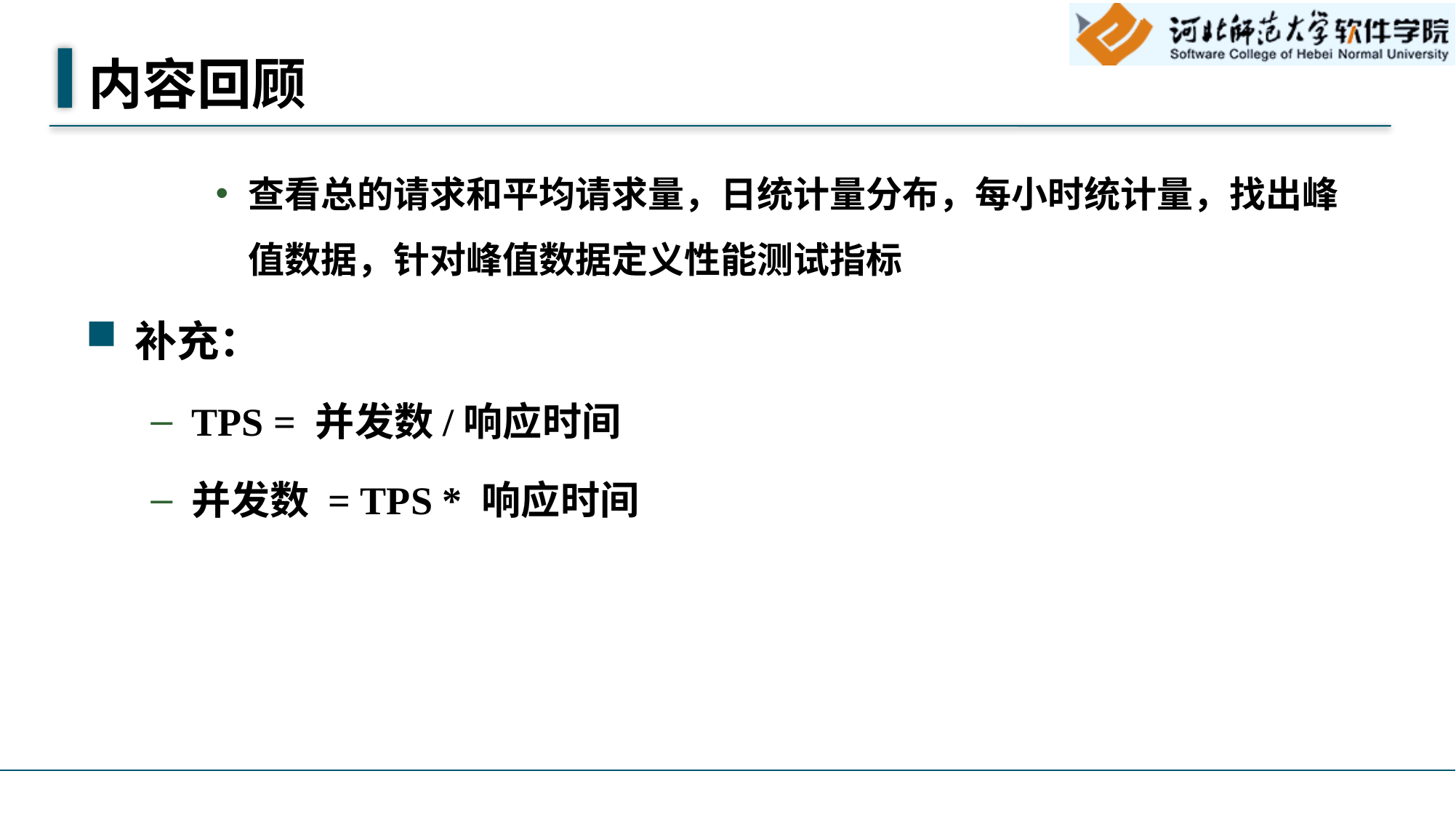

# 内容回顾
查看总的请求和平均请求量，日统计量分布，每小时统计量，找出峰值数据，针对峰值数据定义性能测试指标
补充：
TPS = 并发数/响应时间
并发数 = TPS * 响应时间